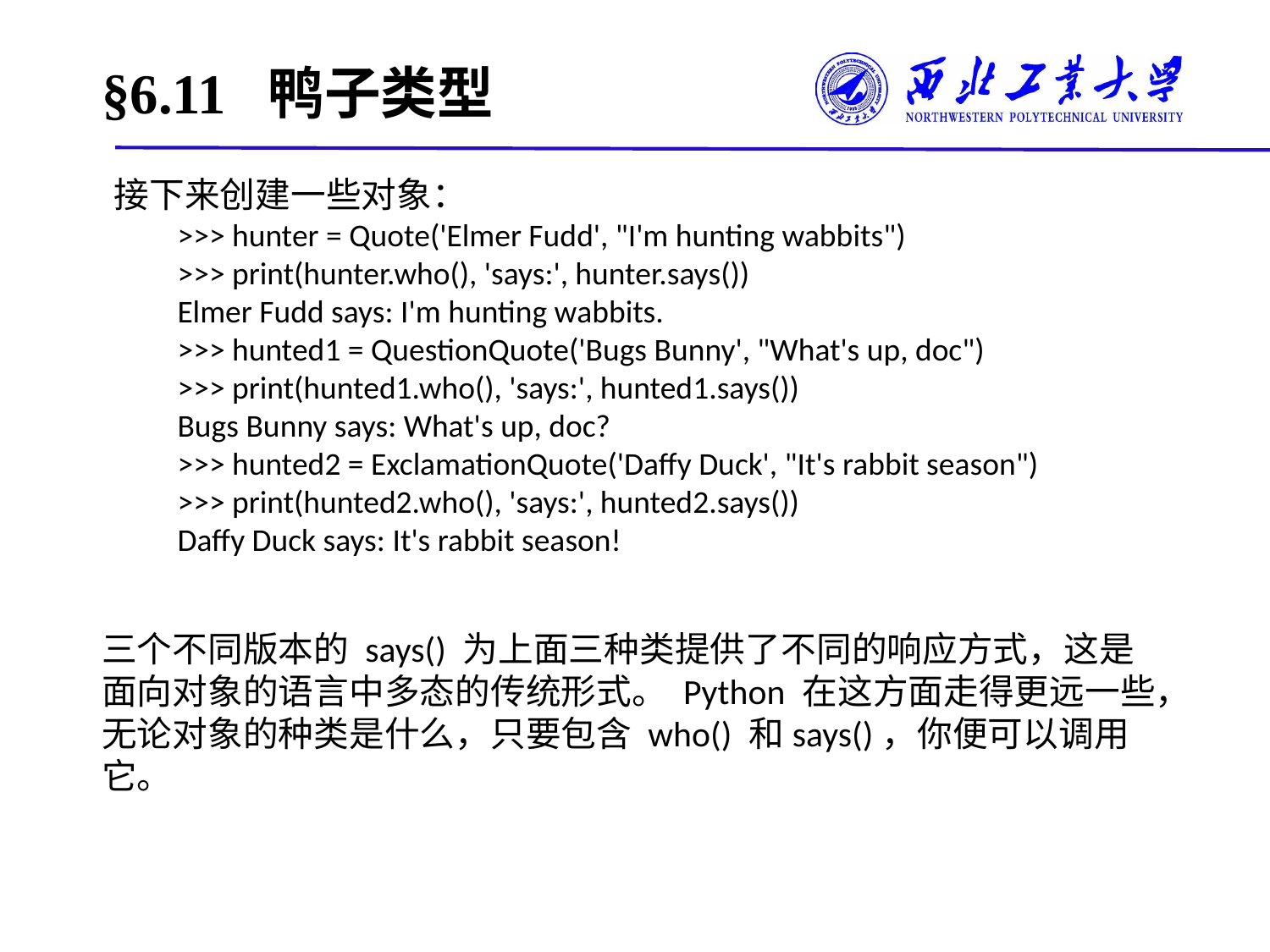

# §6.11  鸭子类型
接下来创建一些对象：
>>> hunter = Quote('Elmer Fudd', "I'm hunting wabbits")
>>> print(hunter.who(), 'says:', hunter.says())
Elmer Fudd says: I'm hunting wabbits.
>>> hunted1 = QuestionQuote('Bugs Bunny', "What's up, doc")
>>> print(hunted1.who(), 'says:', hunted1.says())
Bugs Bunny says: What's up, doc?
>>> hunted2 = ExclamationQuote('Daffy Duck', "It's rabbit season")
>>> print(hunted2.who(), 'says:', hunted2.says())
Daffy Duck says: It's rabbit season!

三个不同版本的 says() 为上面三种类提供了不同的响应方式，这是面向对象的语言中多态的传统形式。 Python 在这方面走得更远一些，无论对象的种类是什么，只要包含 who() 和says()，你便可以调用它。